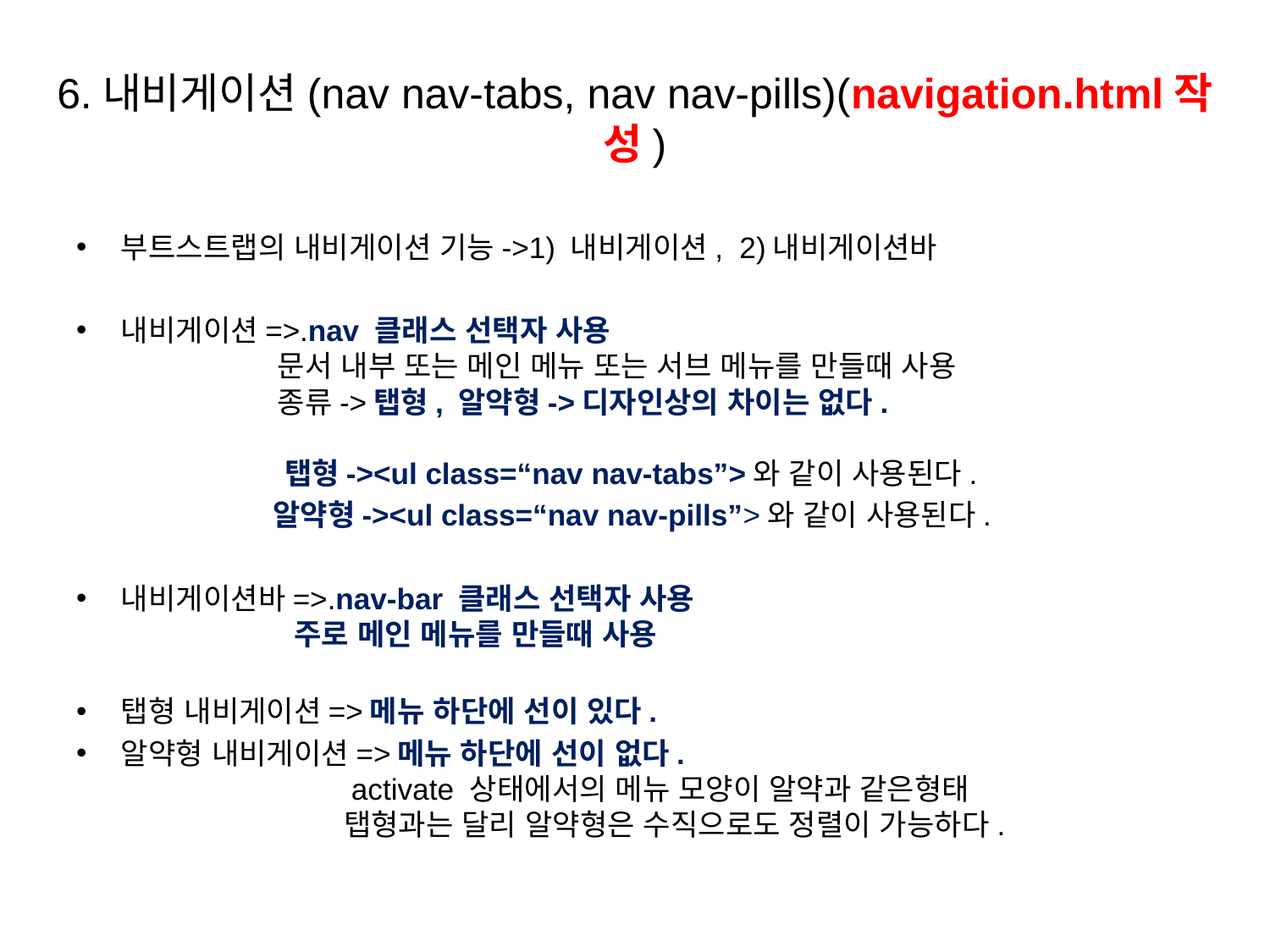

# 6.내비게이션(nav nav-tabs, nav nav-pills)(navigation.html작성)
부트스트랩의 내비게이션 기능->1) 내비게이션,  2)내비게이션바

내비게이션=>.nav 클래스 선택자 사용
                   문서 내부 또는 메인 메뉴 또는 서브 메뉴를 만들때 사용
                   종류->탭형, 알약형->디자인상의 차이는 없다.
                   탭형-><ul class=“nav nav-tabs”>와 같이 사용된다.
                       알약형-><ul class=“nav nav-pills”>와 같이 사용된다.

내비게이션바=>.nav-bar 클래스 선택자 사용
                     주로 메인 메뉴를 만들때 사용
탭형 내비게이션=>메뉴 하단에 선이 있다.
알약형 내비게이션=>메뉴 하단에 선이 없다.
                            activate 상태에서의 메뉴 모양이 알약과 같은형태
                           탭형과는 달리 알약형은 수직으로도 정렬이 가능하다.